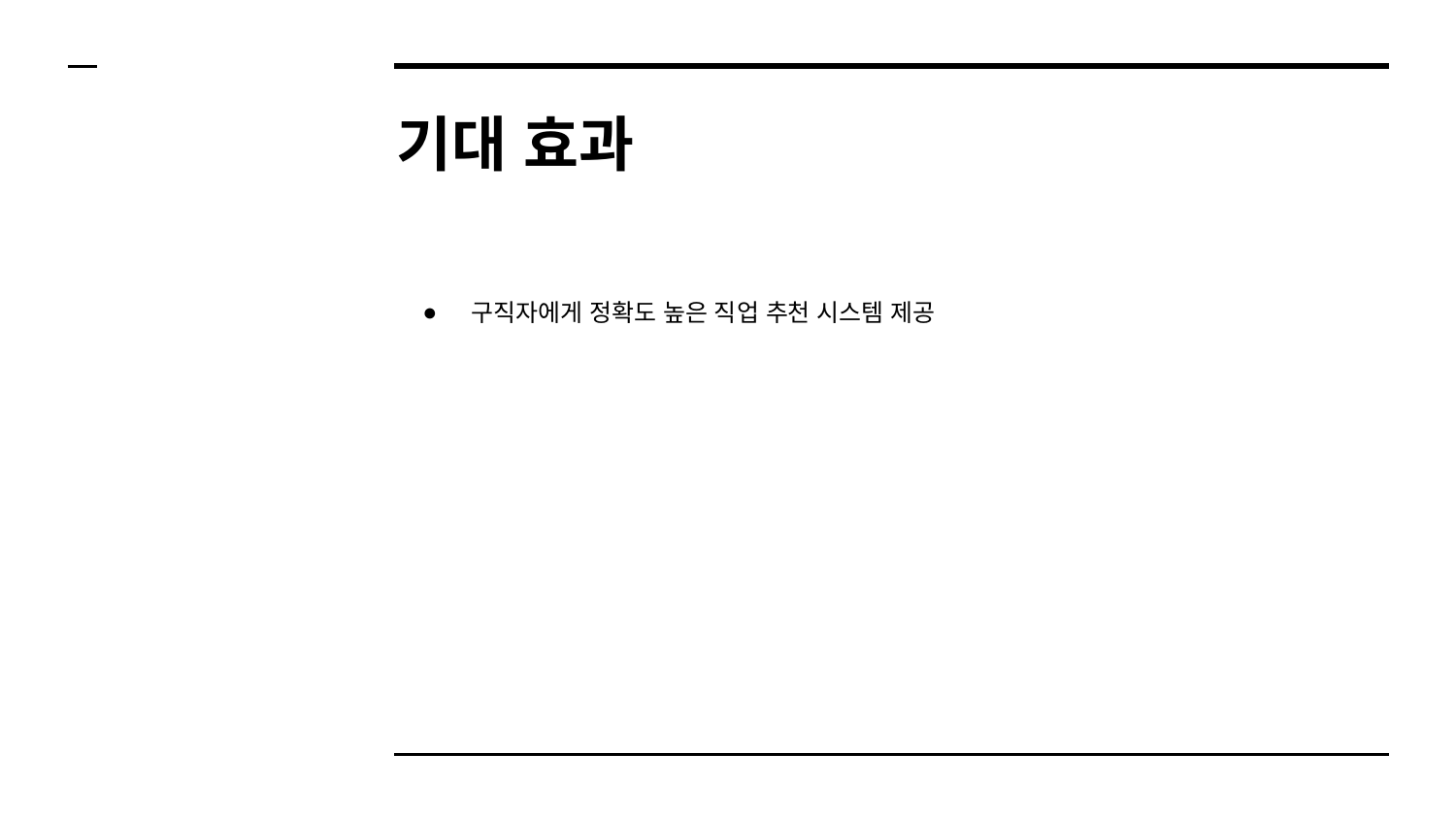

# 기대 효과
구직자에게 정확도 높은 직업 추천 시스템 제공